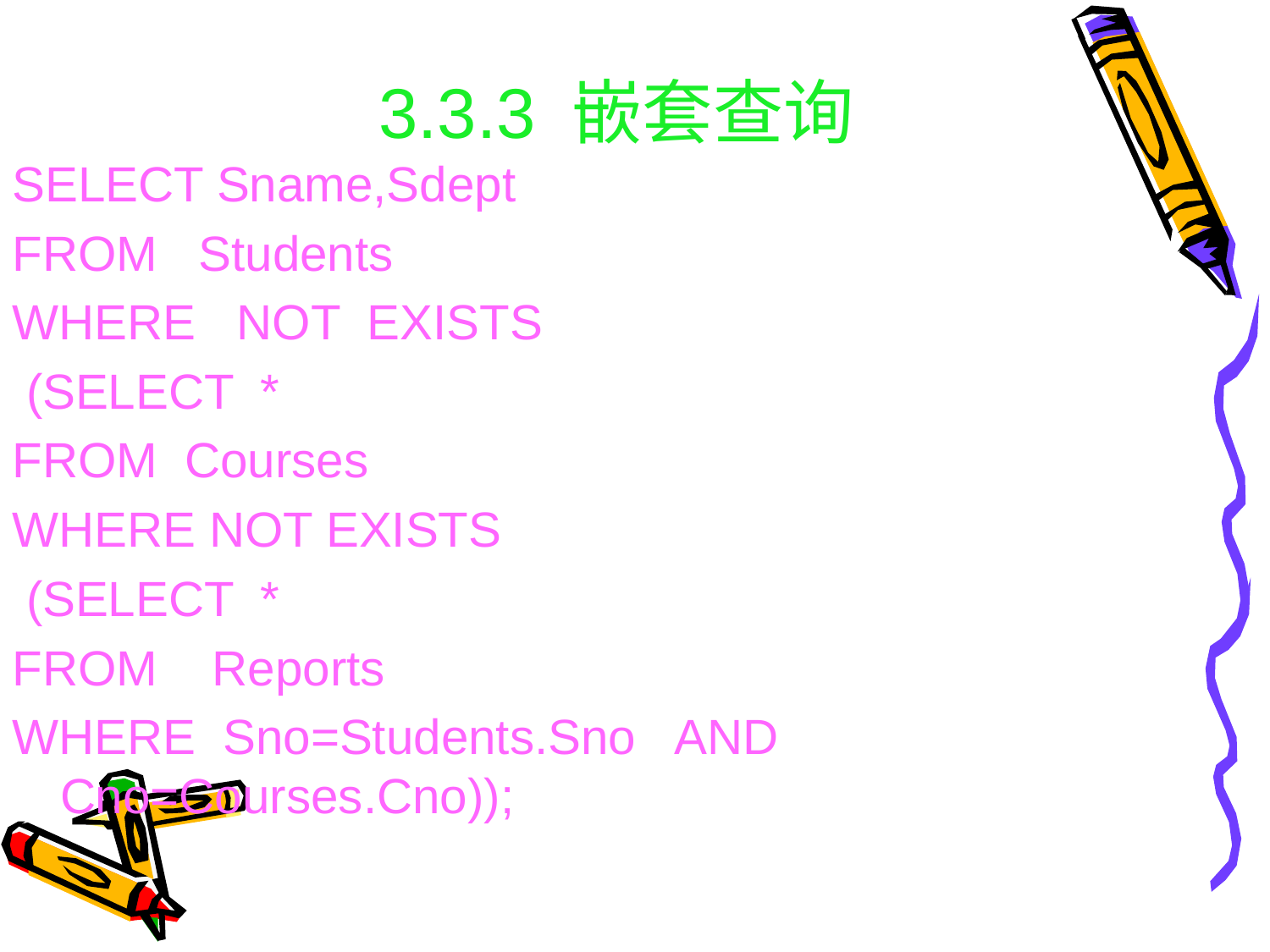

# 3.3.3 嵌套查询
SELECT Sname,Sdept
FROM   Students
WHERE   NOT  EXISTS
 (SELECT  *
FROM  Courses
WHERE NOT EXISTS
 (SELECT  *
FROM    Reports
WHERE  Sno=Students.Sno   AND  Cno=Courses.Cno));